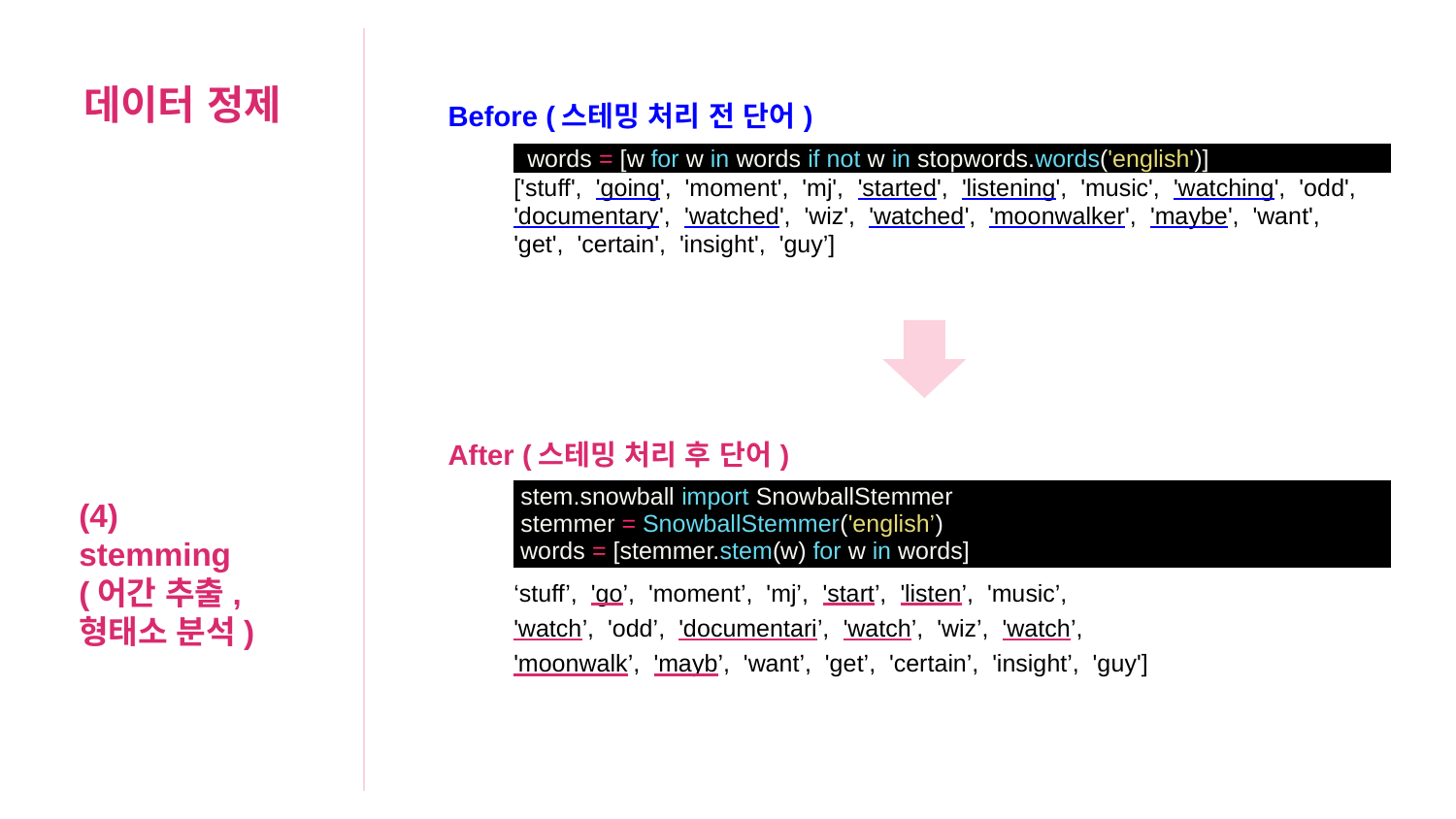

데이터 정제
| Before (스테밍 처리 전 단어) |  |
| --- | --- |
|  | words = [w for w in words if not w in stopwords.words('english')] |
|  | ['stuff', 'going', 'moment', 'mj', 'started', 'listening', 'music', 'watching', 'odd', 'documentary', 'watched', 'wiz', 'watched', 'moonwalker', 'maybe', 'want', 'get', 'certain', 'insight', 'guy’] |
|  |  |
| After (스테밍 처리 후 단어) |  |
|  | stem.snowball import SnowballStemmer stemmer = SnowballStemmer('english’) words = [stemmer.stem(w) for w in words] |
|  | ‘stuff’, 'go’, 'moment’, 'mj’, 'start’, 'listen’, 'music’, 'watch’, 'odd’, 'documentari’, 'watch’, 'wiz’, 'watch’, 'moonwalk’, 'mayb’, 'want’, 'get’, 'certain’, 'insight’, 'guy'] |

(4)
stemming
(어간 추출,
형태소 분석)